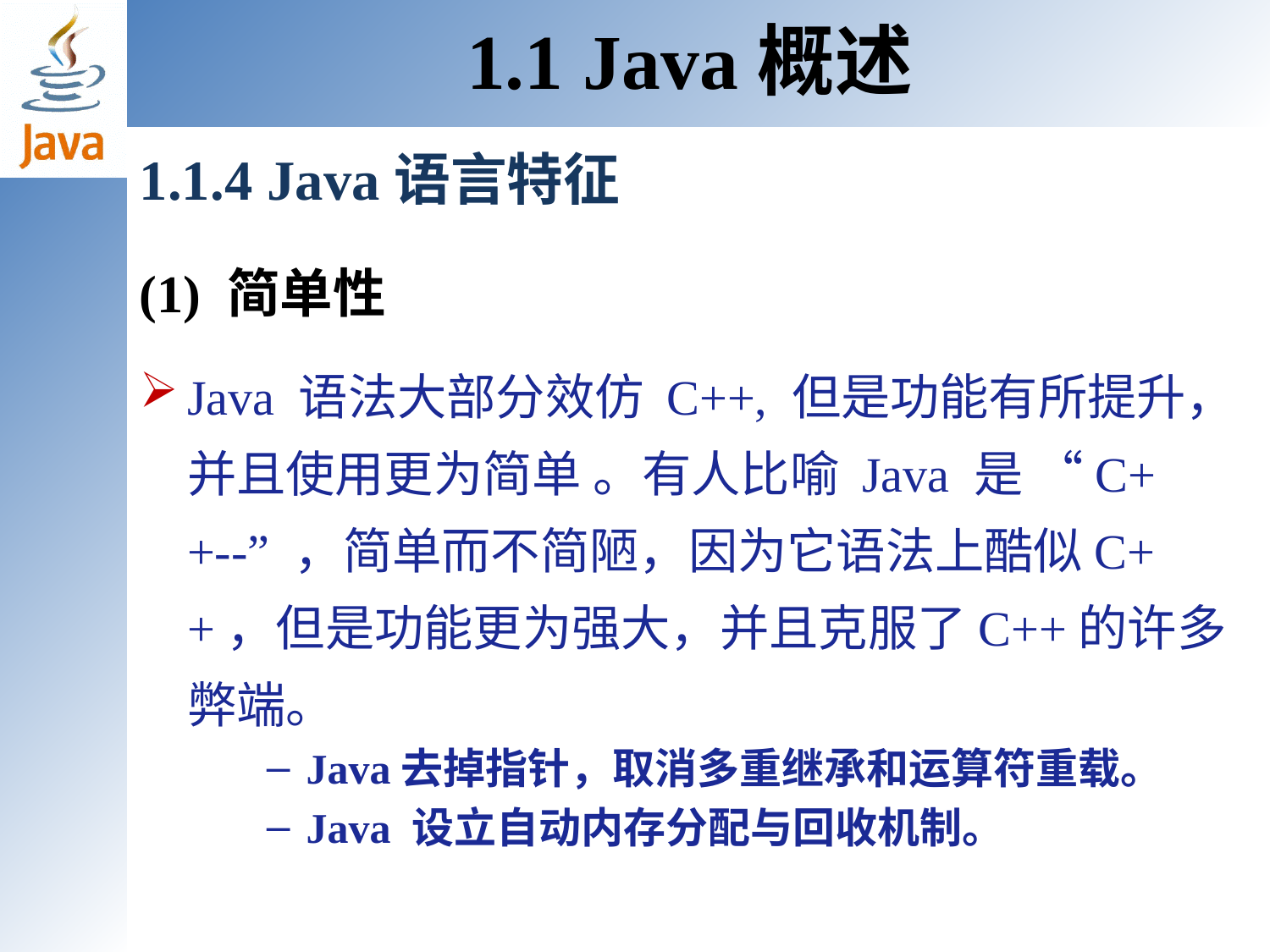

1.1 Java概述
1.1.4 Java语言特征
(1) 简单性
Java 语法大部分效仿 C++, 但是功能有所提升，并且使用更为简单 。有人比喻 Java 是 “C++--” ，简单而不简陋，因为它语法上酷似C++，但是功能更为强大，并且克服了C++的许多弊端。
Java去掉指针，取消多重继承和运算符重载。
Java 设立自动内存分配与回收机制。
30